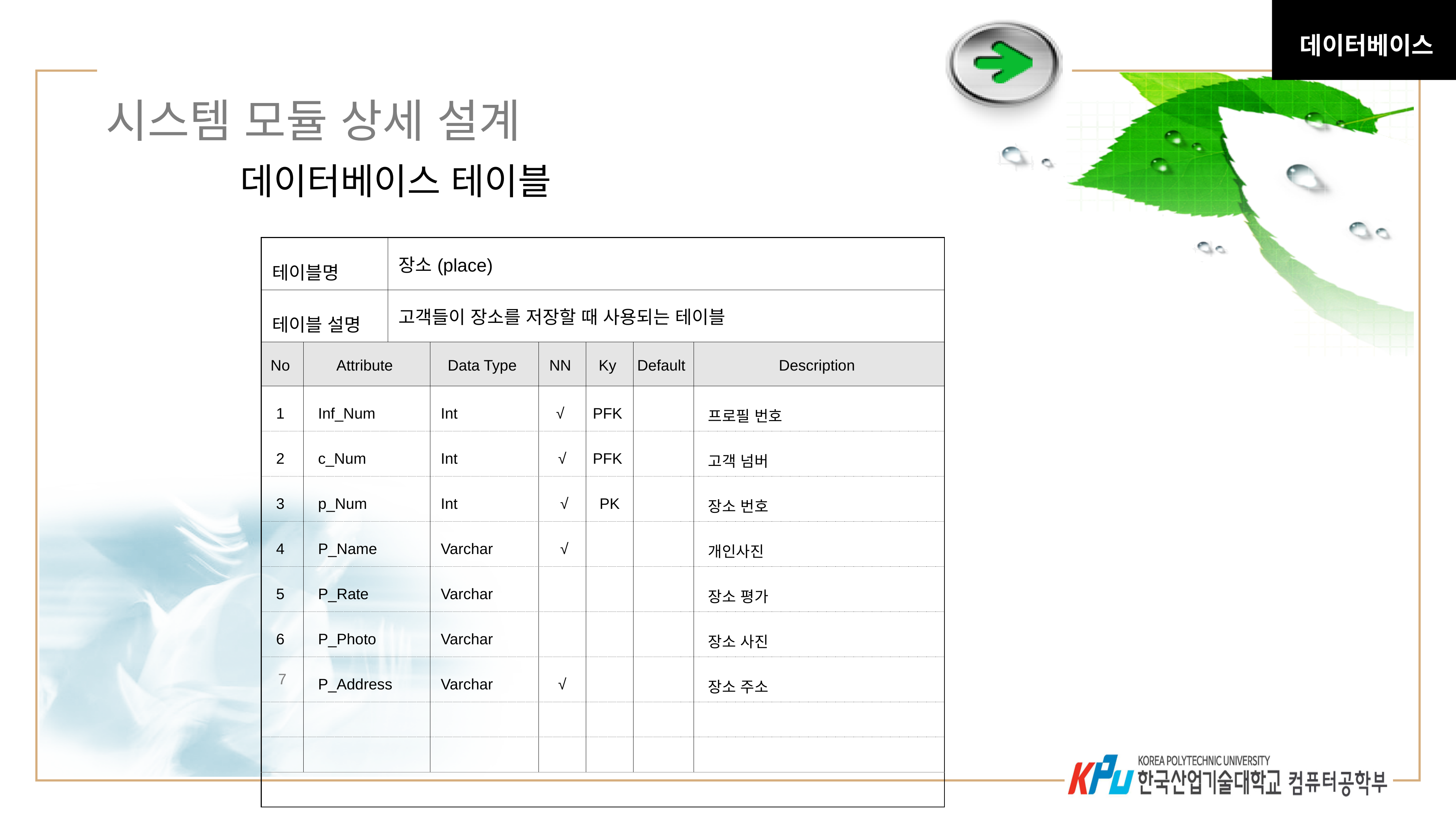

데이터베이스
34
# 시스템 모듈 상세 설계

데이터베이스 테이블
| 테이블명 |  | 장소(place) |  |  |  |  |  |
| --- | --- | --- | --- | --- | --- | --- | --- |
| 테이블 설명 |  | 고객들이 장소를 저장할 때 사용되는 테이블 |  |  |  |  |  |
| No | Attribute |  | Data Type | NN | Ky | Default | Description |
| 1 | Inf\_Num |  | Int | √ | PFK |  | 프로필 번호 |
| 2 | c\_Num |  | Int | √ | PFK |  | 고객 넘버 |
| 3 | p\_Num |  | Int | √ | PK |  | 장소 번호 |
| 4 | P\_Name |  | Varchar | √ |  |  | 개인사진 |
| 5 | P\_Rate |  | Varchar |  |  |  | 장소 평가 |
| 6 | P\_Photo |  | Varchar |  |  |  | 장소 사진 |
| 7 | P\_Address |  | Varchar | √ |  |  | 장소 주소 |
|  |  |  |  |  |  |  |  |
|  |  |  |  |  |  |  |  |
|  |  |  |  |  |  |  |  |